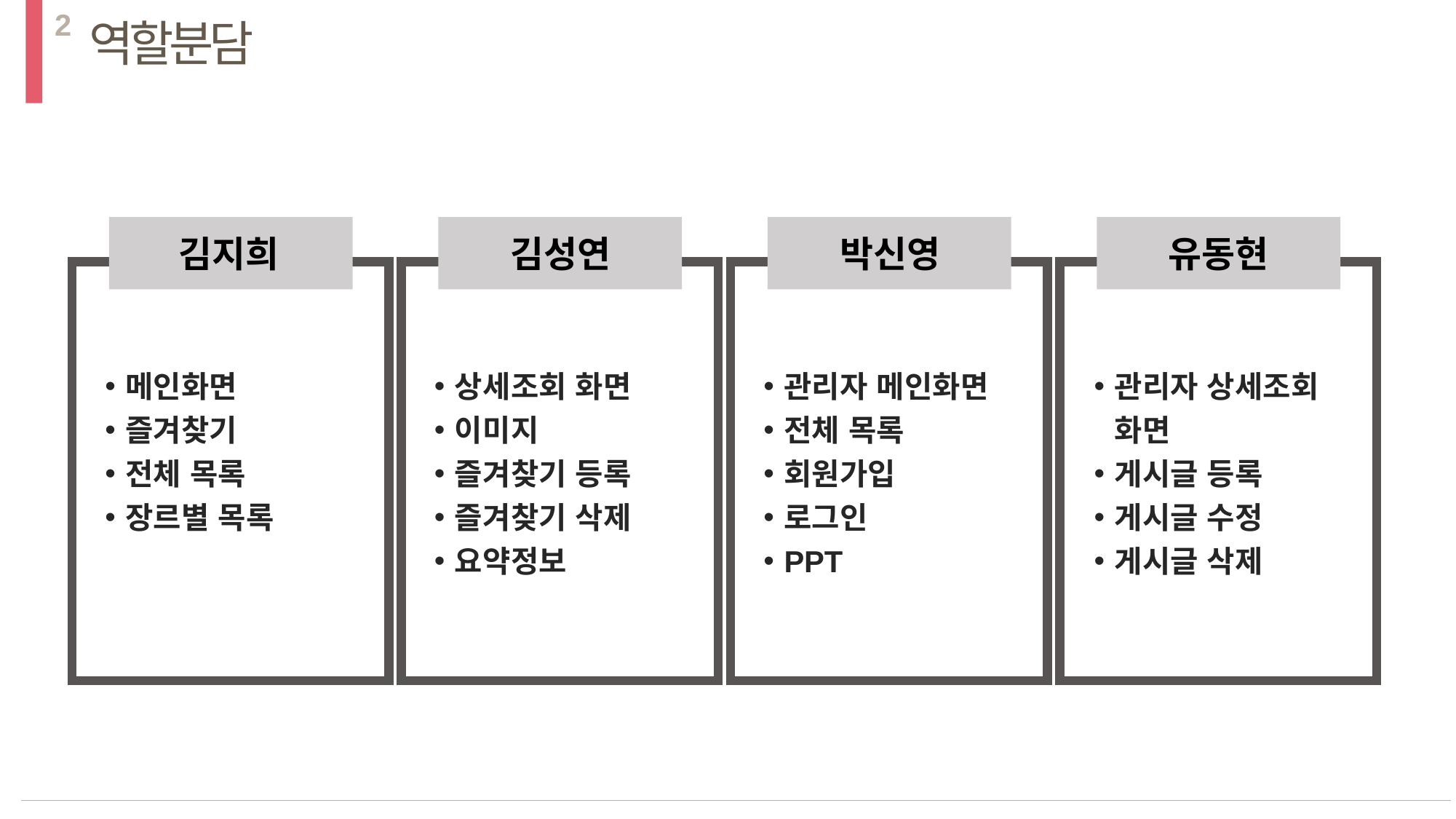

2
역할분담

김지희
김성연
박신영
유동현

메인화면
즐겨찾기
전체 목록
장르별 목록
상세조회 화면
이미지
즐겨찾기 등록
즐겨찾기 삭제
요약정보

관리자 메인화면
전체 목록
회원가입
로그인
PPT

관리자 상세조회 화면
게시글 등록
게시글 수정
게시글 삭제